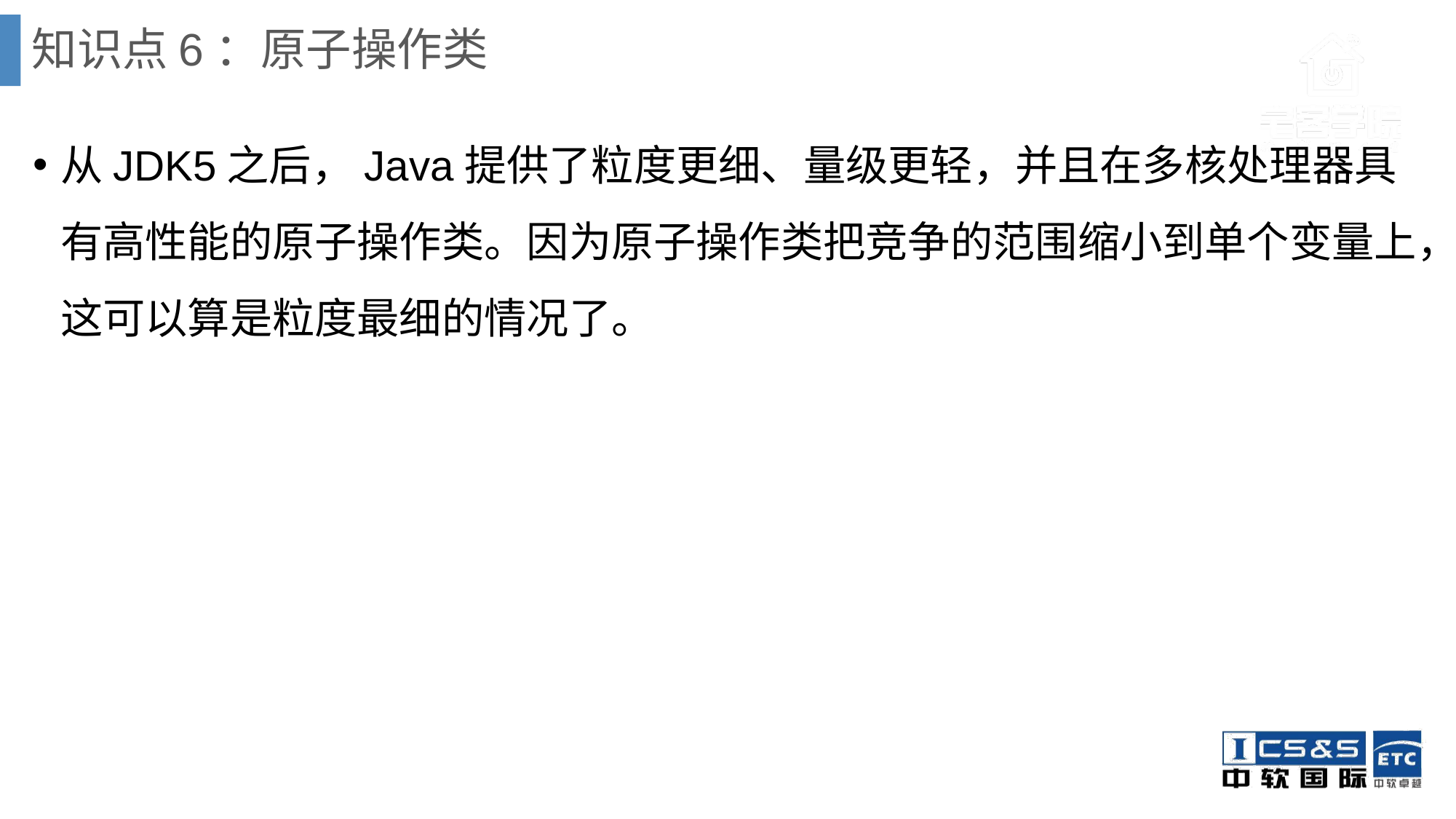

# 知识点6：原子操作类
从JDK5之后，Java提供了粒度更细、量级更轻，并且在多核处理器具有高性能的原子操作类。因为原子操作类把竞争的范围缩小到单个变量上，这可以算是粒度最细的情况了。